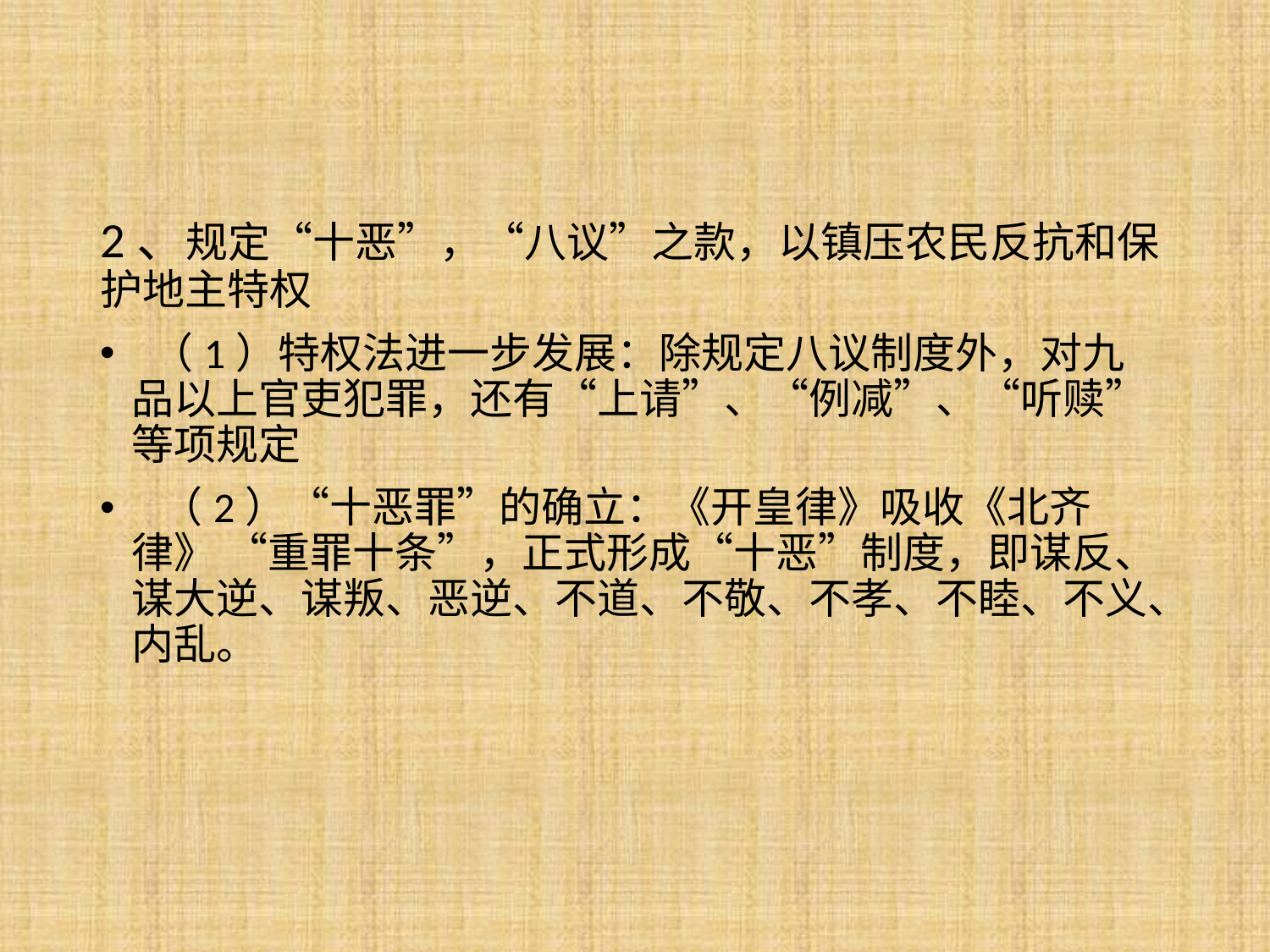

2、规定“十恶”，“八议”之款，以镇压农民反抗和保护地主特权
 （1）特权法进一步发展：除规定八议制度外，对九 品以上官吏犯罪，还有“上请”、“例减”、“听赎” 等项规定
  （2）“十恶罪”的确立：《开皇律》吸收《北齐律》 “重罪十条”，正式形成“十恶”制度，即谋反、 谋大逆、谋叛、恶逆、不道、不敬、不孝、不睦、不义、内乱。